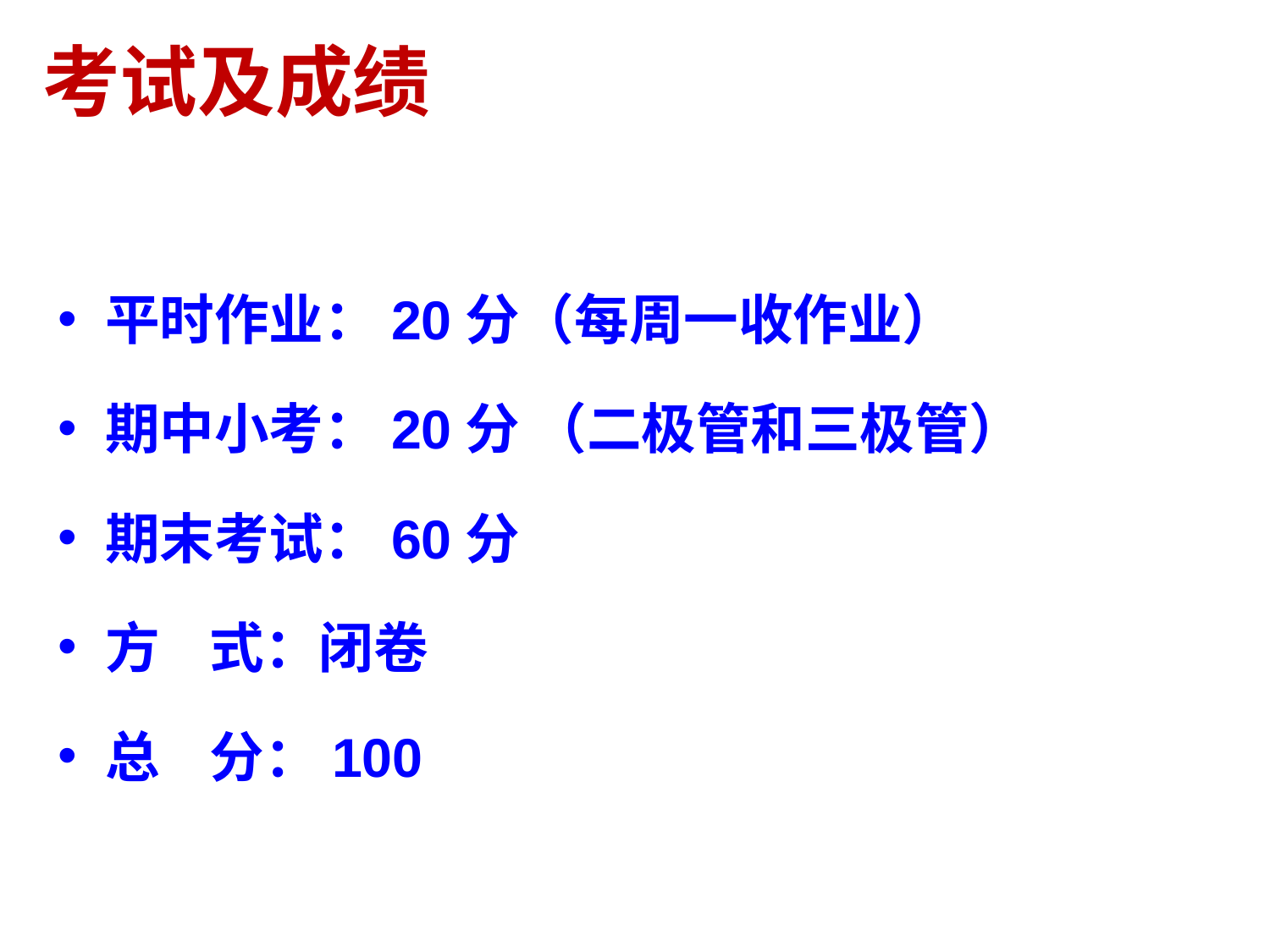

# 考试及成绩
平时作业：20分（每周一收作业）
期中小考：20分 （二极管和三极管）
期末考试：60分
方    式：闭卷
总    分：100
15